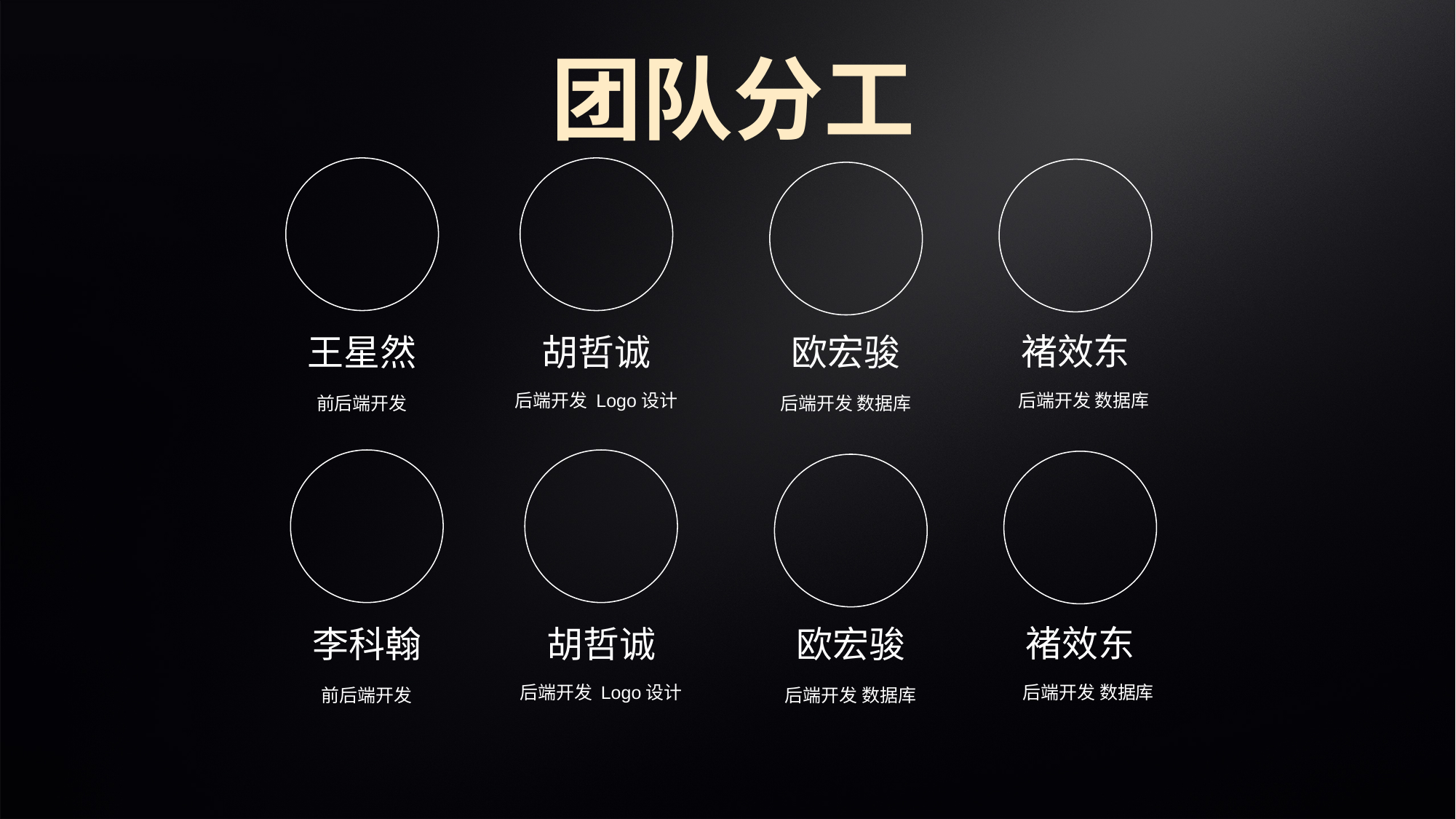

团队分工

褚效东
胡哲诚
欧宏骏
王星然
后端开发 数据库
后端开发 Logo设计
后端开发 数据库
前后端开发

褚效东
李科翰
胡哲诚
欧宏骏
后端开发 数据库
后端开发 Logo设计
后端开发 数据库
前后端开发